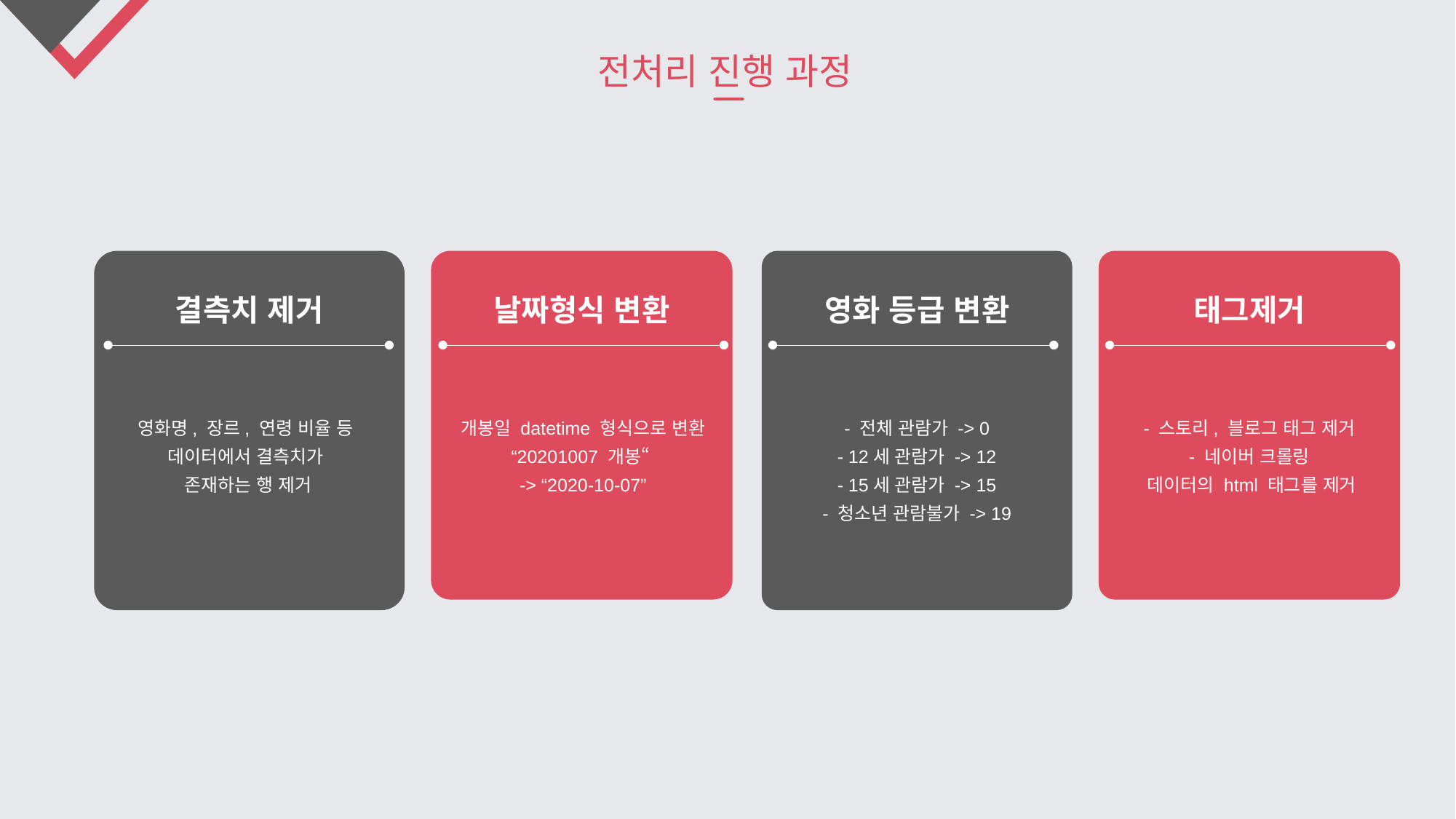

전처리 진행 과정

결측치 제거
영화명, 장르, 연령 비율 등
데이터에서 결측치가
존재하는 행 제거

날짜형식 변환
개봉일 datetime 형식으로 변환
“20201007 개봉“
-> “2020-10-07”

영화 등급 변환
- 전체 관람가 -> 0
- 12세 관람가 -> 12
- 15세 관람가 -> 15
- 청소년 관람불가 -> 19

태그제거
- 스토리, 블로그 태그 제거
- 네이버 크롤링
 데이터의 html 태그를 제거